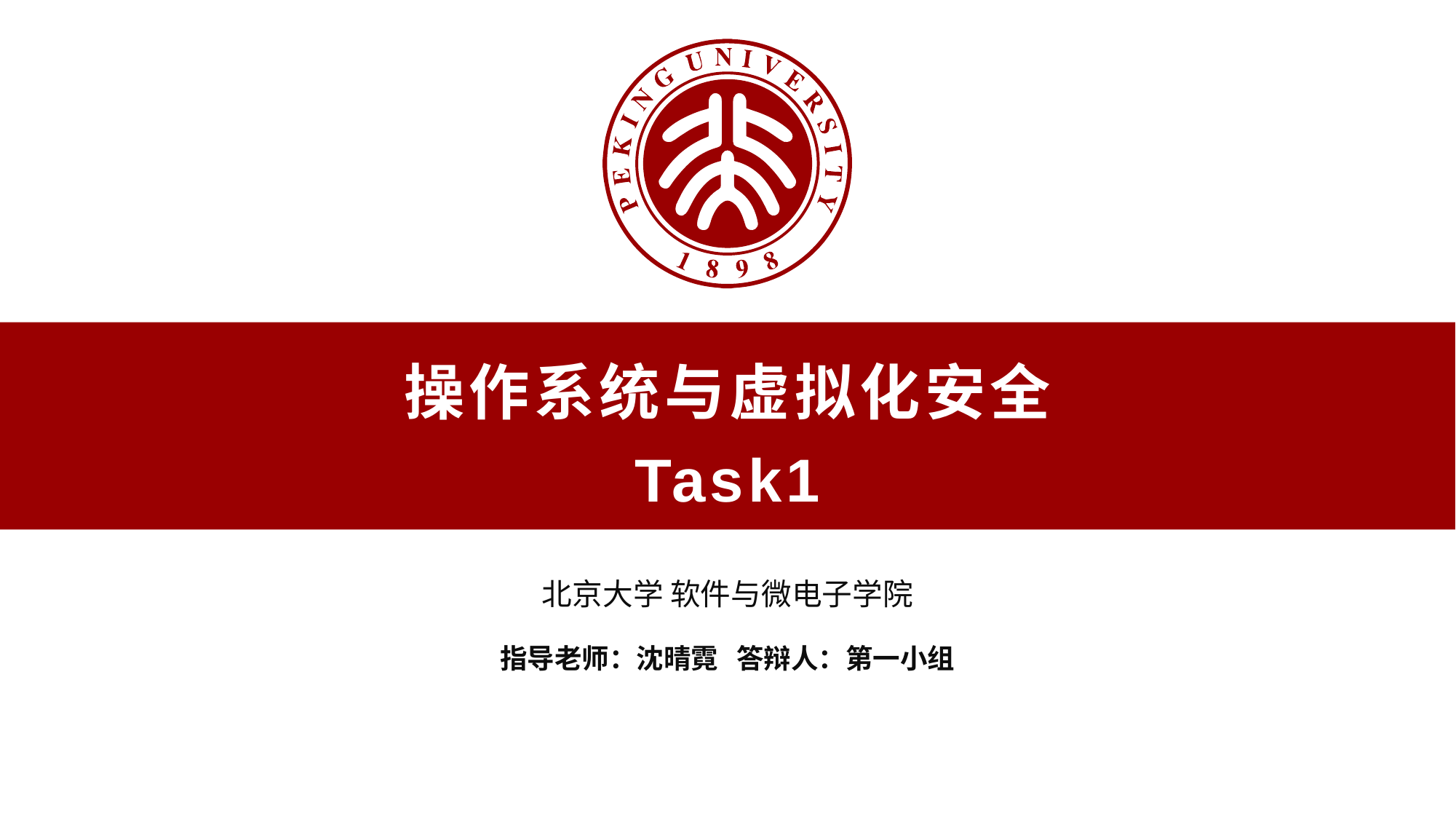

操作系统与虚拟化安全
Task1
北京大学 软件与微电子学院
指导老师：沈晴霓   答辩人：第一小组